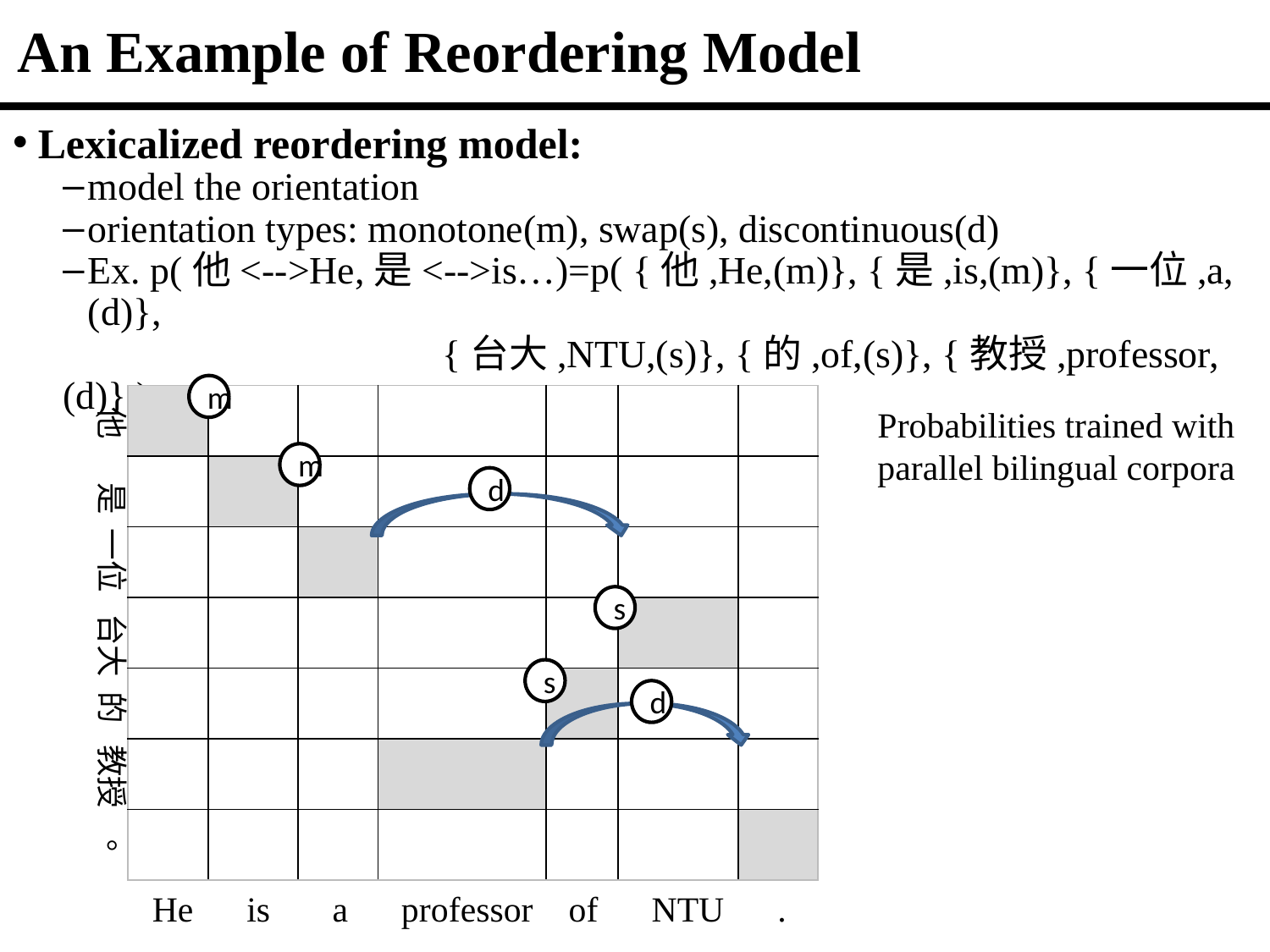

# An Example of Reordering Model

Lexicalized reordering model:
model the orientation
orientation types: monotone(m), swap(s), discontinuous(d)
Ex. p(他<-->He,是<-->is…)=p( {他,He,(m)}, {是,is,(m)}, {一位,a,(d)},
                                       {台大,NTU,(s)}, {的,of,(s)}, {教授,professor,(d)} )
m
|  |  |  |  |  |  |  |
| --- | --- | --- | --- | --- | --- | --- |
|  |  |  |  |  |  |  |
|  |  |  |  |  |  |  |
|  |  |  |  |  |  |  |
|  |  |  |  |  |  |  |
|  |  |  |  |  |  |  |
|  |  |  |  |  |  |  |
他      是  一位   台大  的   教授   。
Probabilities trained with parallel bilingual corpora
m
d

s
s
d

He      is       a      professor    of      NTU      .